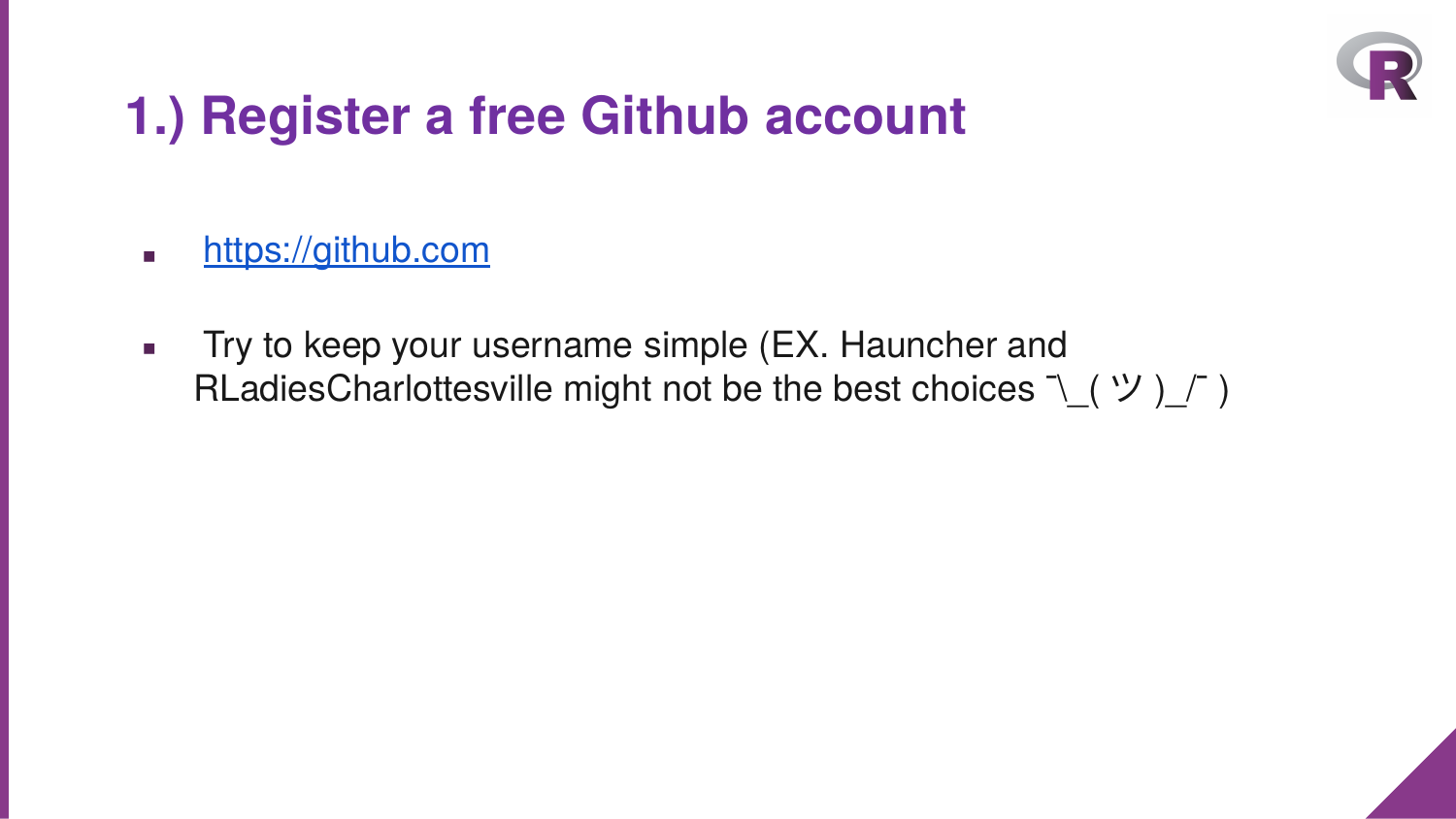

# 1.) Register a free Github account

 https://github.com

 Try to keep your username simple (EX. Hauncher and RLadiesCharlottesville might not be the best choices ¯\_(ツ)_/¯ )